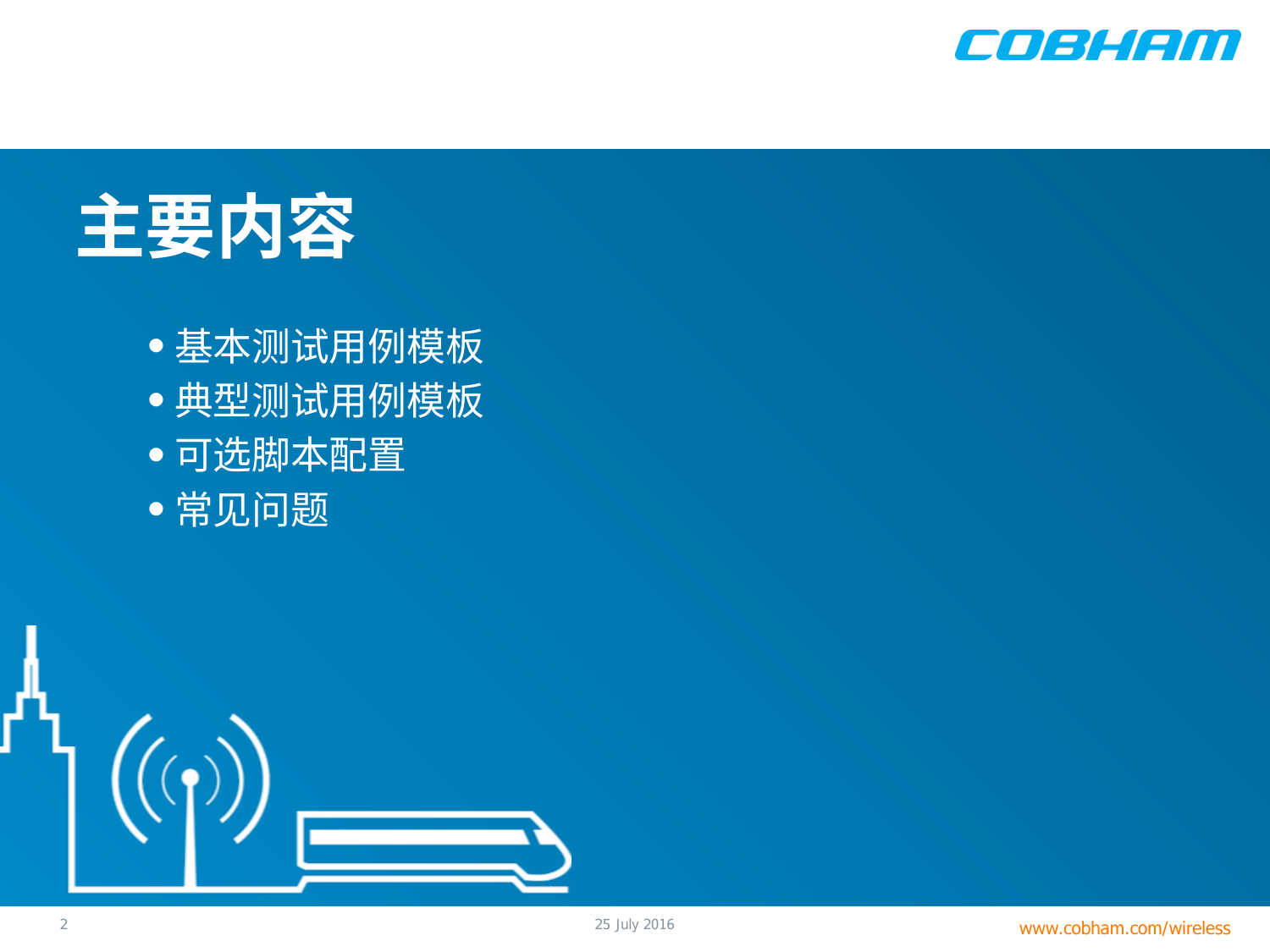

# 主要内容
基本测试用例模板
典型测试用例模板
可选脚本配置
常见问题
2
25 July 2016